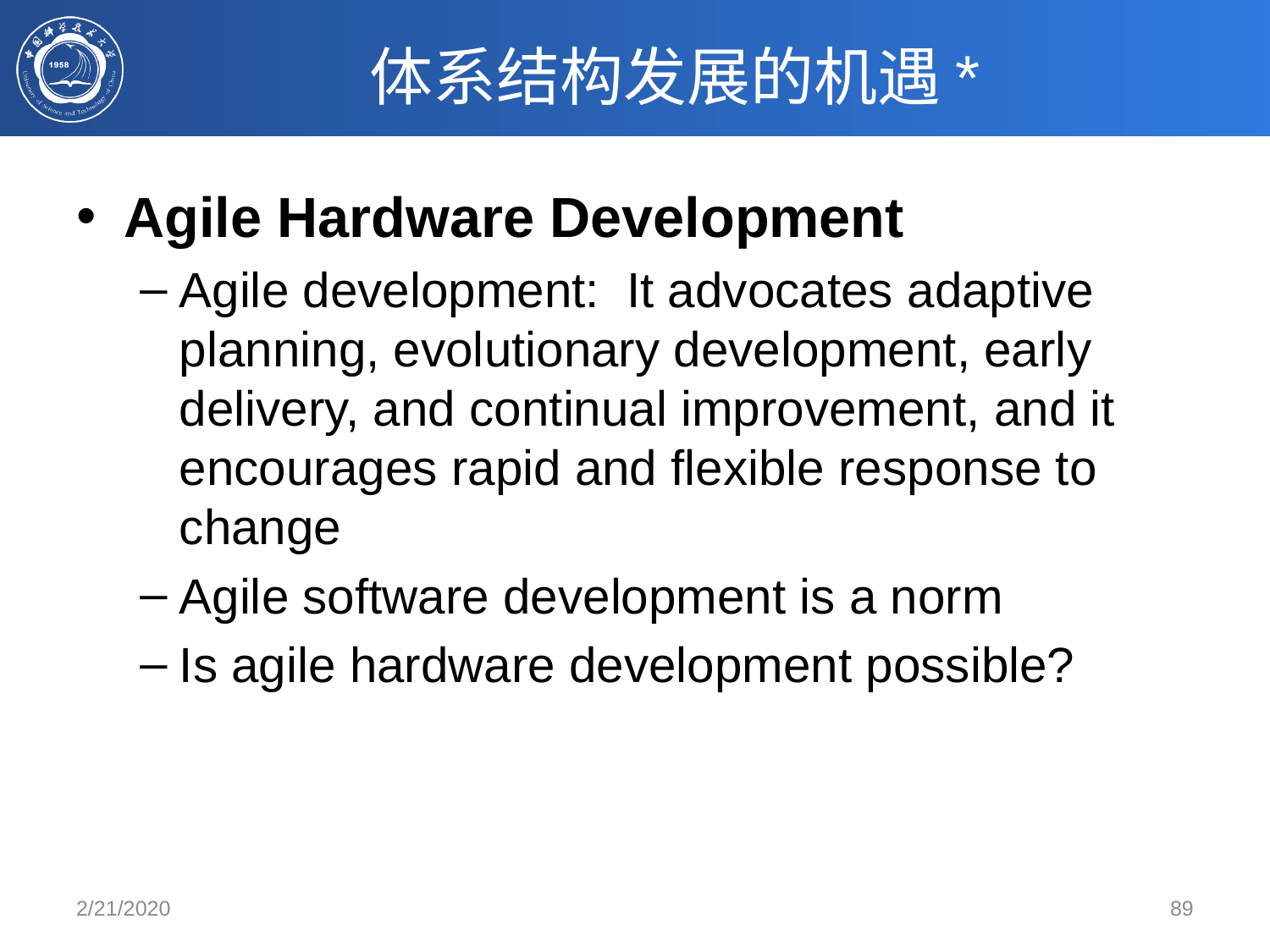

# 体系结构发展的机遇*
Agile Hardware Development
Agile development:  It advocates adaptive planning, evolutionary development, early delivery, and continual improvement, and it encourages rapid and flexible response to change
Agile software development is a norm
Is agile hardware development possible?

2/21/2020
89